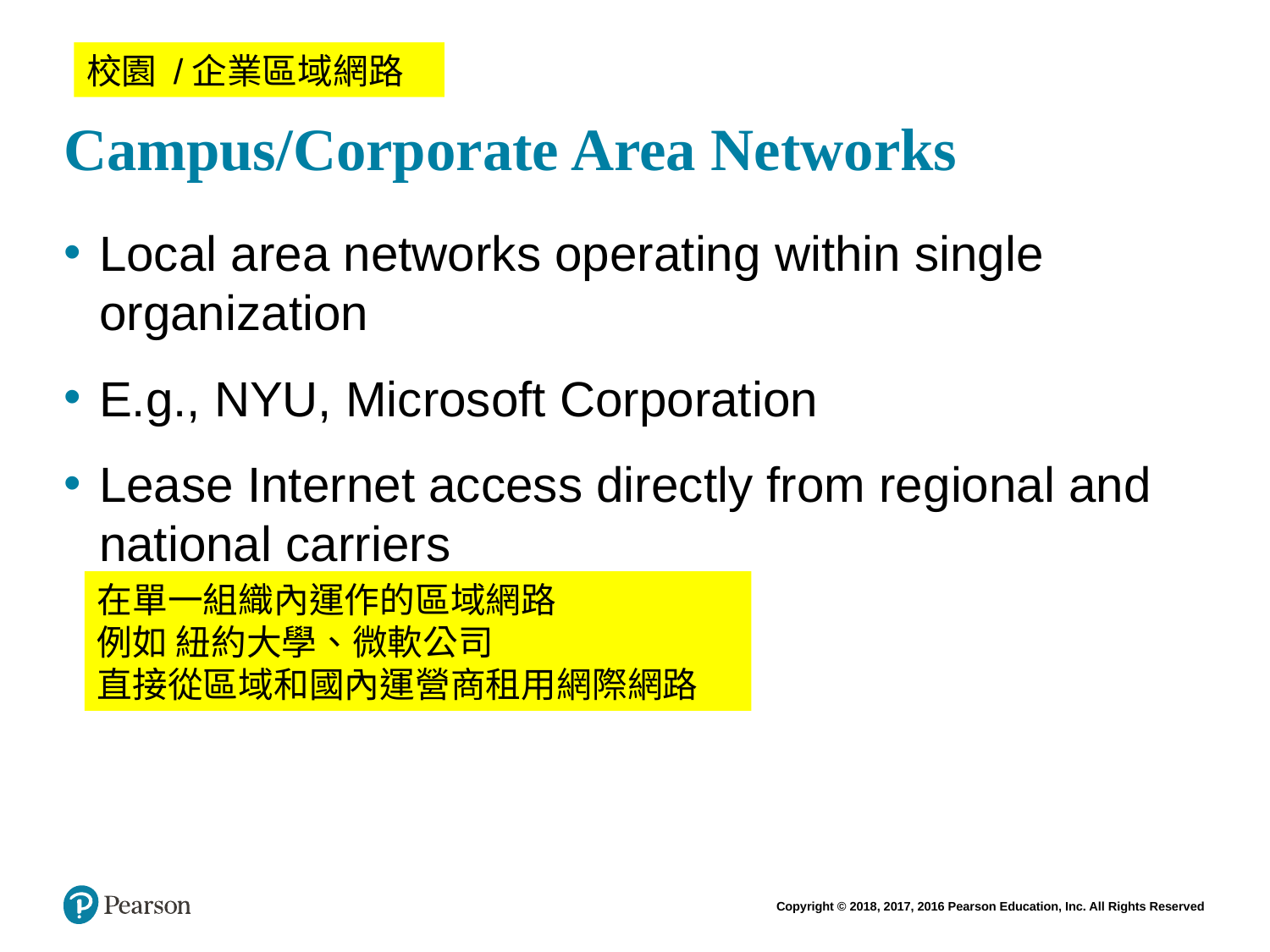

# Campus/Corporate Area Networks
校園 /企業區域網路
Local area networks operating within single organization
E.g., NYU, Microsoft Corporation
Lease Internet access directly from regional and national carriers
在單一組織內運作的區域網路
例如 紐約大學、微軟公司
直接從區域和國內運營商租用網際網路